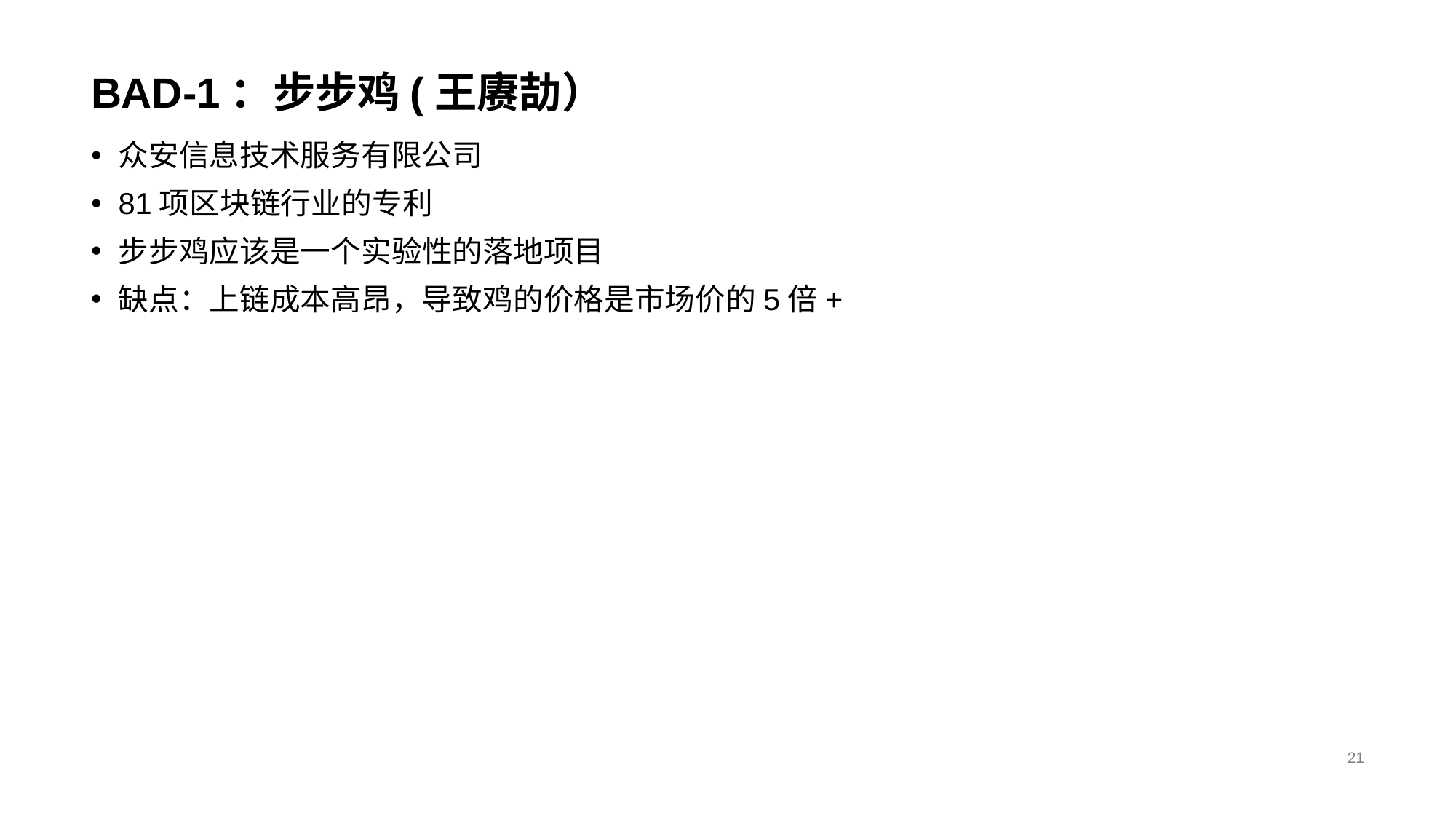

# BAD-1：步步鸡(王赓劼）
众安信息技术服务有限公司
81项区块链行业的专利
步步鸡应该是一个实验性的落地项目
缺点：上链成本高昂，导致鸡的价格是市场价的5倍+
21